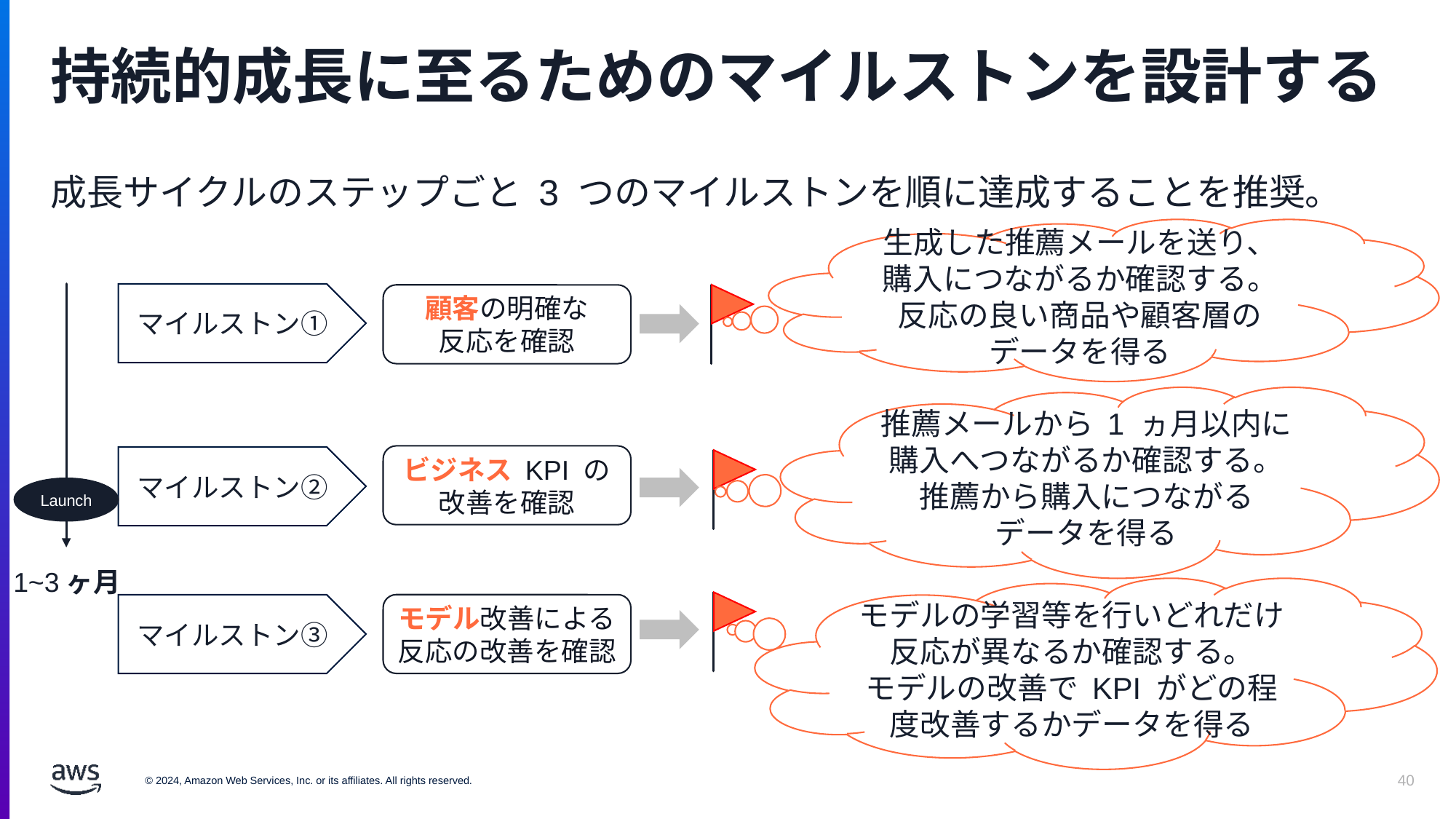

# 持続的成長に至るためのマイルストンを設計する
成長サイクルのステップごと 3 つのマイルストンを順に達成することを推奨。
生成した推薦メールを送り、
購入につながるか確認する。
反応の良い商品や顧客層の
データを得る

マイルストン①
顧客の明確な
反応を確認

推薦メールから 1 ヵ月以内に購入へつながるか確認する。
推薦から購入につながる
データを得る
ビジネス KPI の
改善を確認
マイルストン②

Launch
1~3ヶ月
モデルの学習等を行いどれだけ反応が異なるか確認する。
モデルの改善で KPI がどの程度改善するかデータを得る

マイルストン③
モデル改善による反応の改善を確認

40